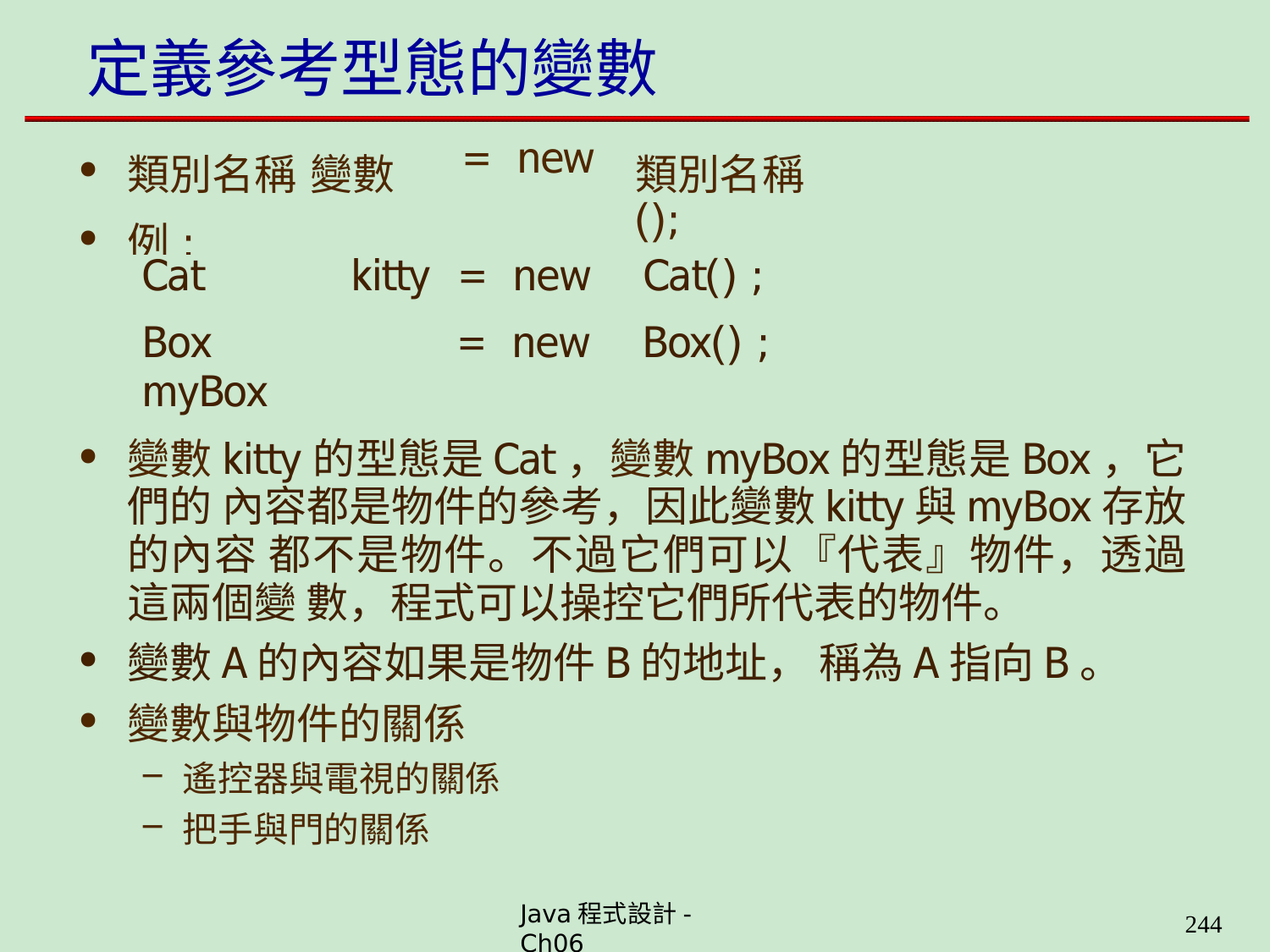

# 定義參考型態的變數
| 類別名稱 變數 例: | = | new | 類別名稱(); |
| --- | --- | --- | --- |
| Cat kitty | = | new | Cat() ; |
| Box myBox | = | new | Box() ; |
變數kitty的型態是Cat，變數myBox的型態是Box，它們的 內容都是物件的參考，因此變數kitty與myBox存放的內容 都不是物件。不過它們可以『代表』物件，透過這兩個變 數，程式可以操控它們所代表的物件。
變數A的內容如果是物件B的地址， 稱為A指向B。
變數與物件的關係
遙控器與電視的關係
把手與門的關係
Java程式設計-Ch06
244